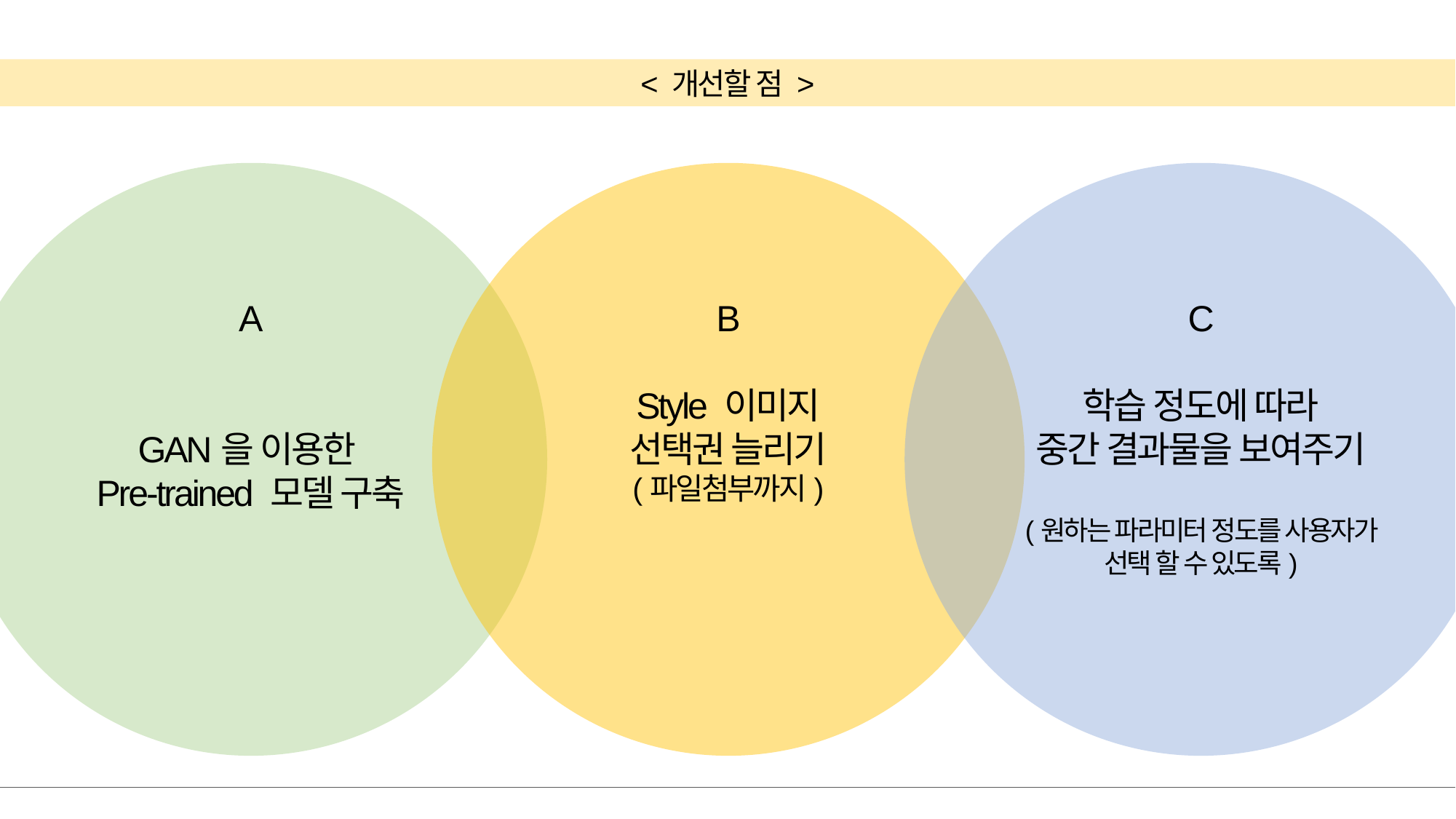

< 개선할 점 >

A

GAN을 이용한
Pre-trained 모델 구축
B

Style 이미지
선택권 늘리기
(파일첨부까지)
C

학습 정도에 따라
중간 결과물을 보여주기

(원하는 파라미터 정도를 사용자가 선택 할 수 있도록)